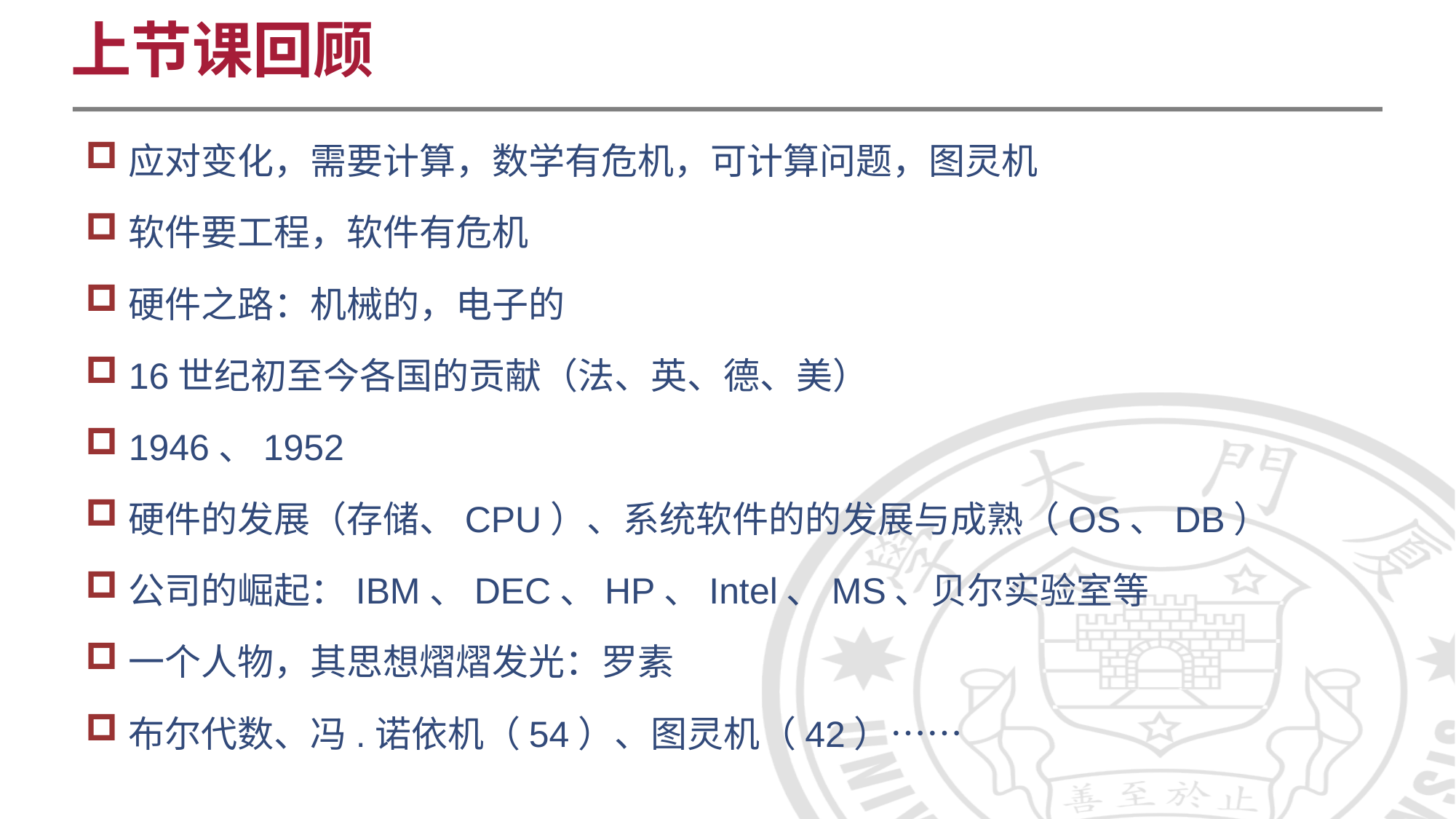

上节课回顾
应对变化，需要计算，数学有危机，可计算问题，图灵机
软件要工程，软件有危机
硬件之路：机械的，电子的
16世纪初至今各国的贡献（法、英、德、美）
1946、1952
硬件的发展（存储、CPU）、系统软件的的发展与成熟（OS、DB）
公司的崛起：IBM、DEC、HP、Intel、MS、贝尔实验室等
一个人物，其思想熠熠发光：罗素
布尔代数、冯.诺依机（54）、图灵机（42）……